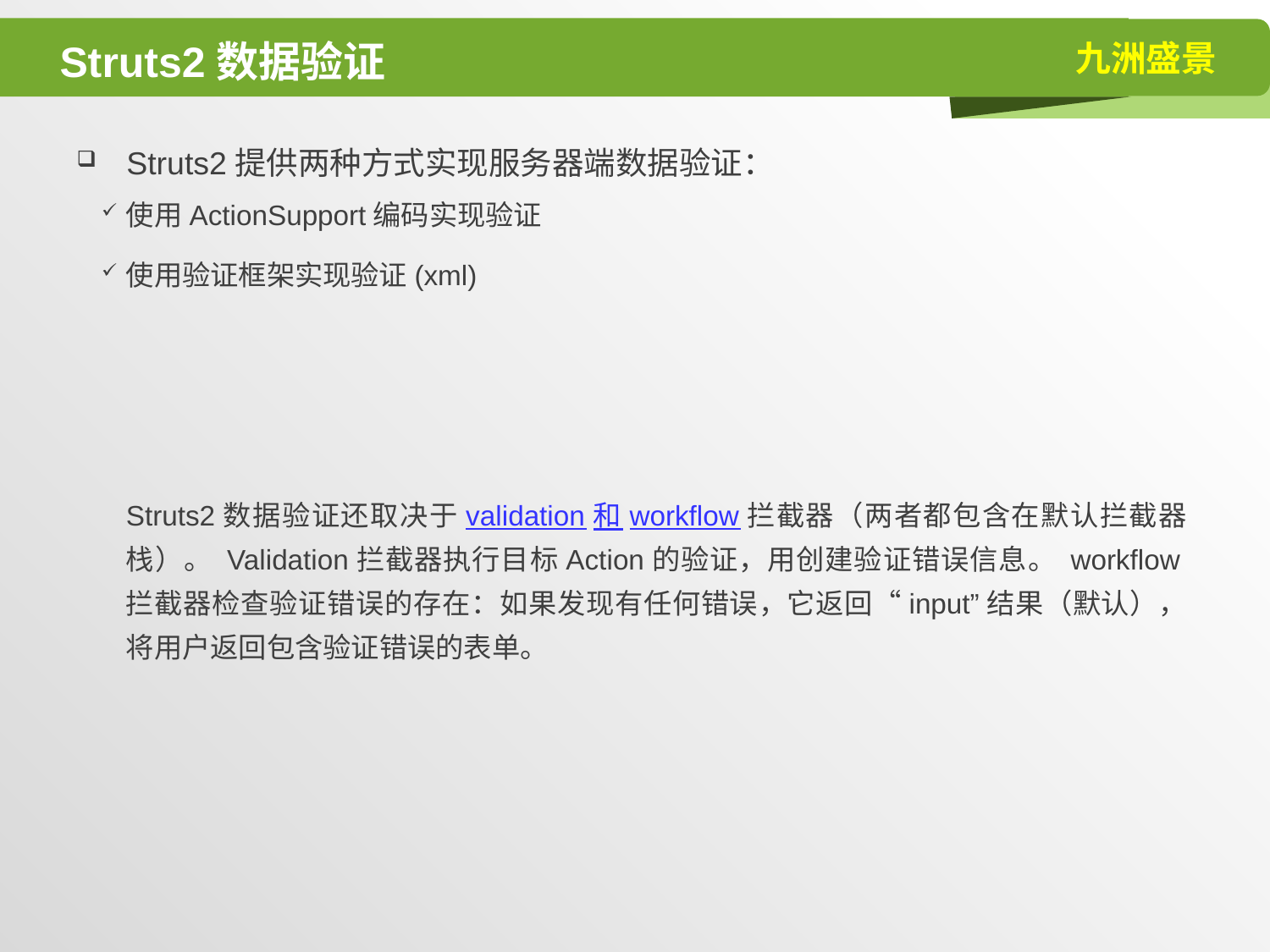

# Struts2数据验证
Struts2提供两种方式实现服务器端数据验证：
使用ActionSupport编码实现验证
使用验证框架实现验证(xml)

Struts2数据验证还取决于validation和workflow拦截器（两者都包含在默认拦截器栈）。 Validation拦截器执行目标Action的验证，用创建验证错误信息。 workflow拦截器检查验证错误的存在：如果发现有任何错误，它返回“input”结果（默认），将用户返回包含验证错误的表单。